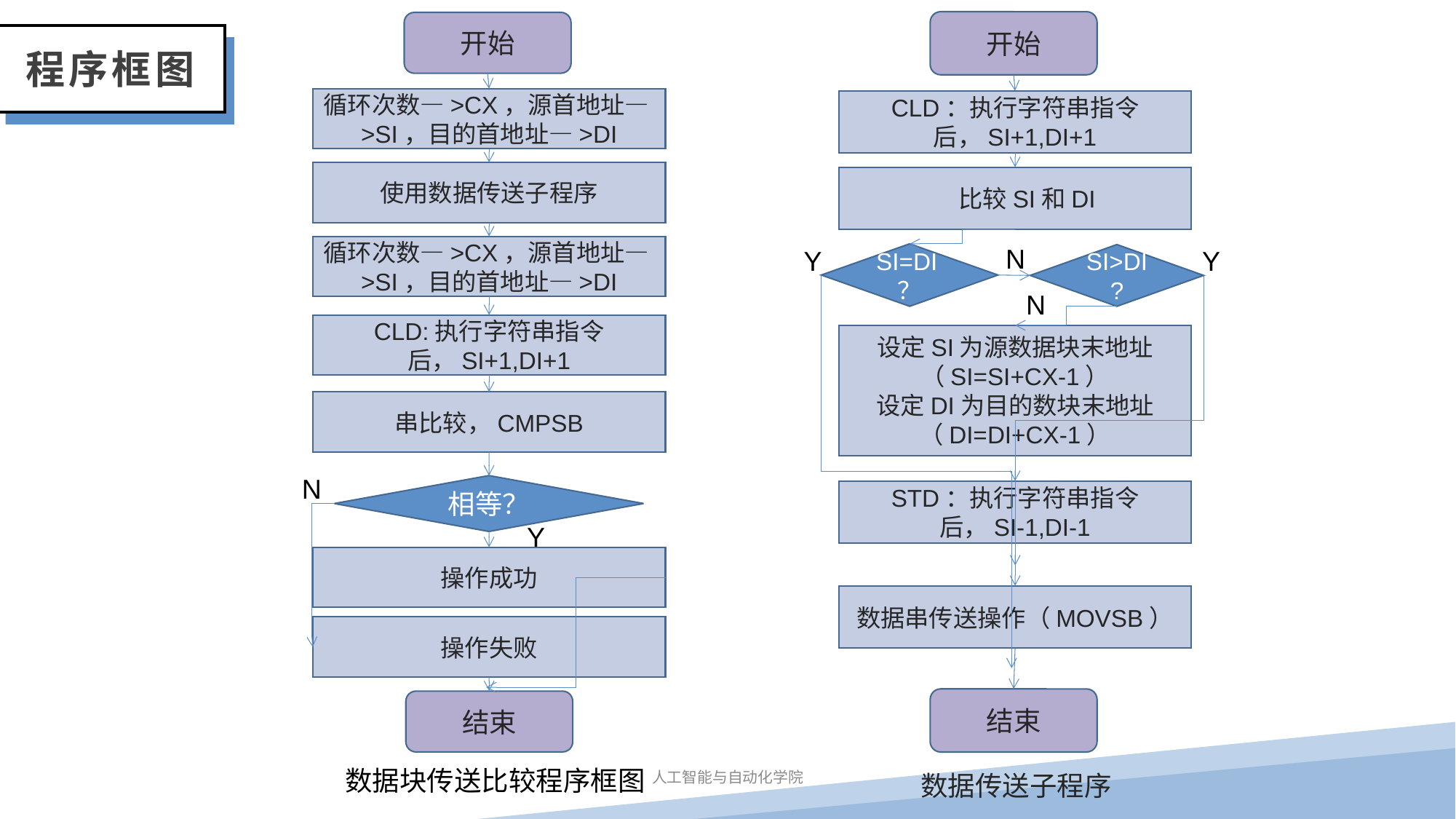

开始
CLD：执行字符串指令后，SI+1,DI+1
比较SI和DI
N
Y
Y
SI=DI？
SI>DI?
N
设定SI为源数据块末地址（SI=SI+CX-1）
设定DI为目的数块末地址（DI=DI+CX-1）
STD：执行字符串指令后，SI-1,DI-1
数据串传送操作（MOVSB）
结束
数据传送子程序
开始
循环次数—>CX，源首地址—>SI，目的首地址—>DI
使用数据传送子程序
循环次数—>CX，源首地址—>SI，目的首地址—>DI
CLD:执行字符串指令后，SI+1,DI+1
串比较，CMPSB
N
相等？
Y
操作成功
操作失败
结束
数据块传送比较程序框图

程序框图

人工智能与自动化学院
21